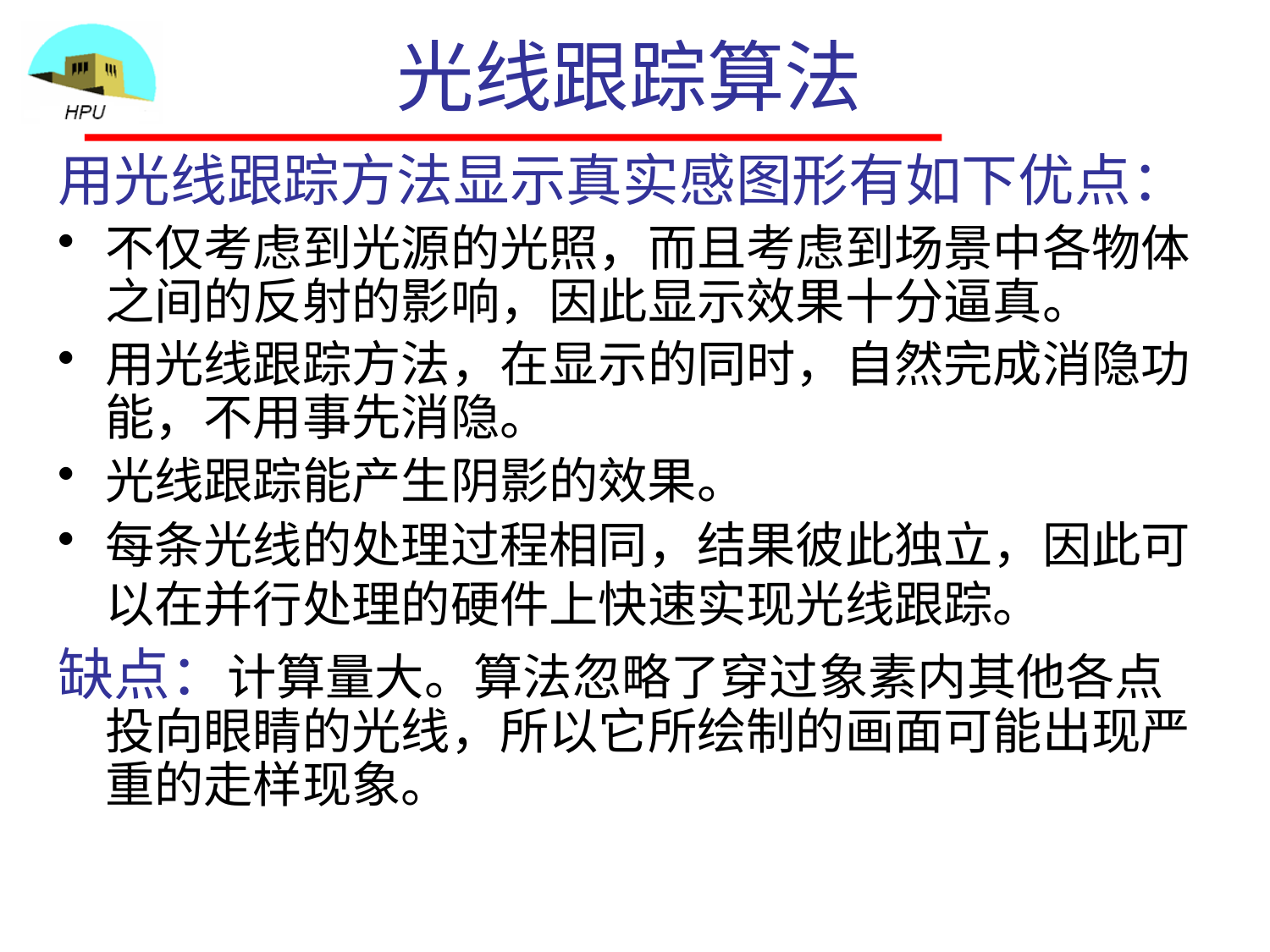

# 光线跟踪算法
用光线跟踪方法显示真实感图形有如下优点：
不仅考虑到光源的光照，而且考虑到场景中各物体之间的反射的影响，因此显示效果十分逼真。
用光线跟踪方法，在显示的同时，自然完成消隐功能，不用事先消隐。
光线跟踪能产生阴影的效果。
每条光线的处理过程相同，结果彼此独立，因此可以在并行处理的硬件上快速实现光线跟踪。
缺点：计算量大。算法忽略了穿过象素内其他各点投向眼睛的光线，所以它所绘制的画面可能出现严重的走样现象。